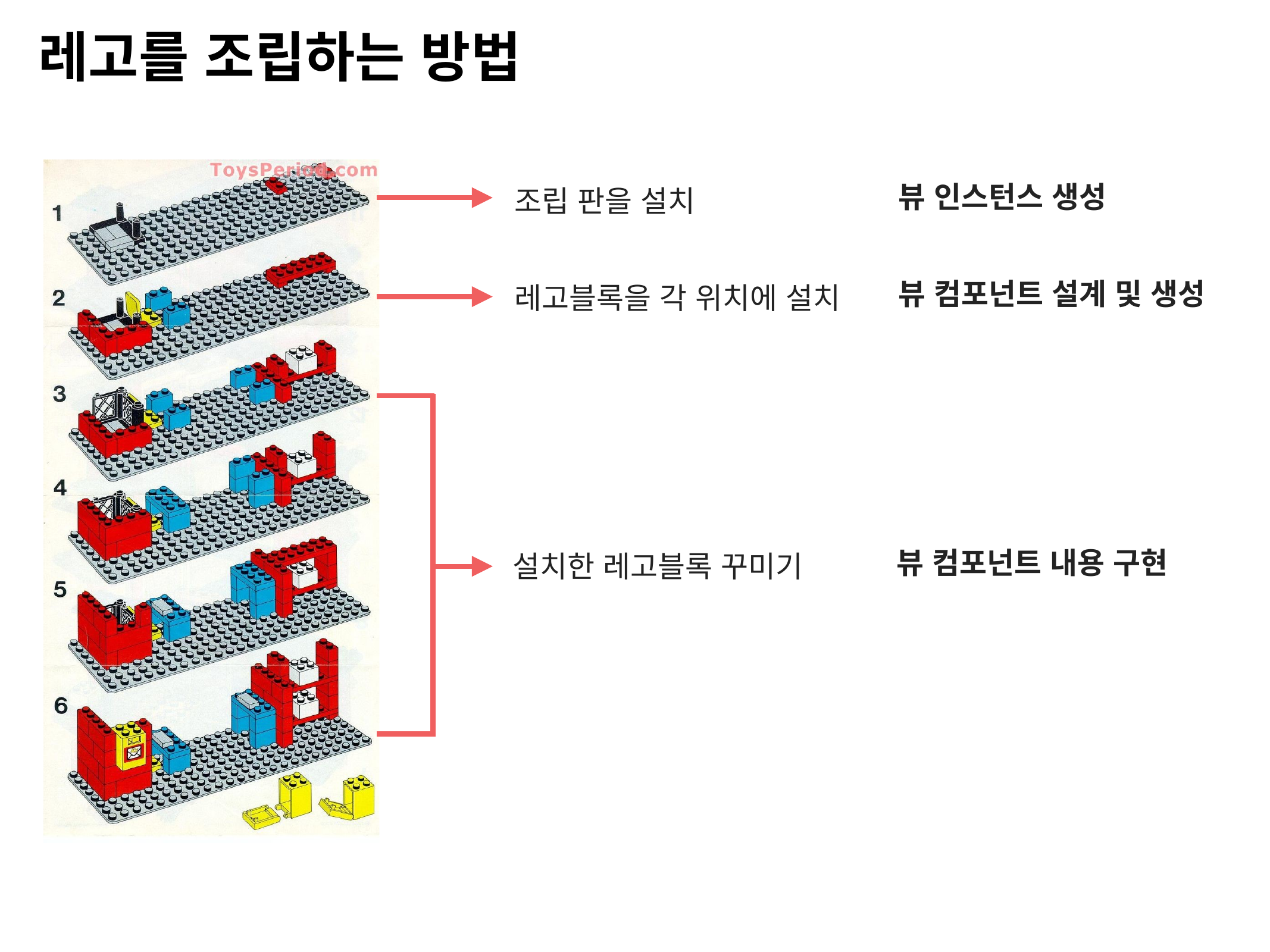

레고를 조립하는 방법

뷰 인스턴스 생성
조립 판을 설치

뷰 컴포넌트 설계 및 생성
레고블록을 각 위치에 설치

뷰 컴포넌트 내용 구현
설치한 레고블록 꾸미기

²018.0².²0
%P JU! 7VF.KT 0QFO 4FNJOBS